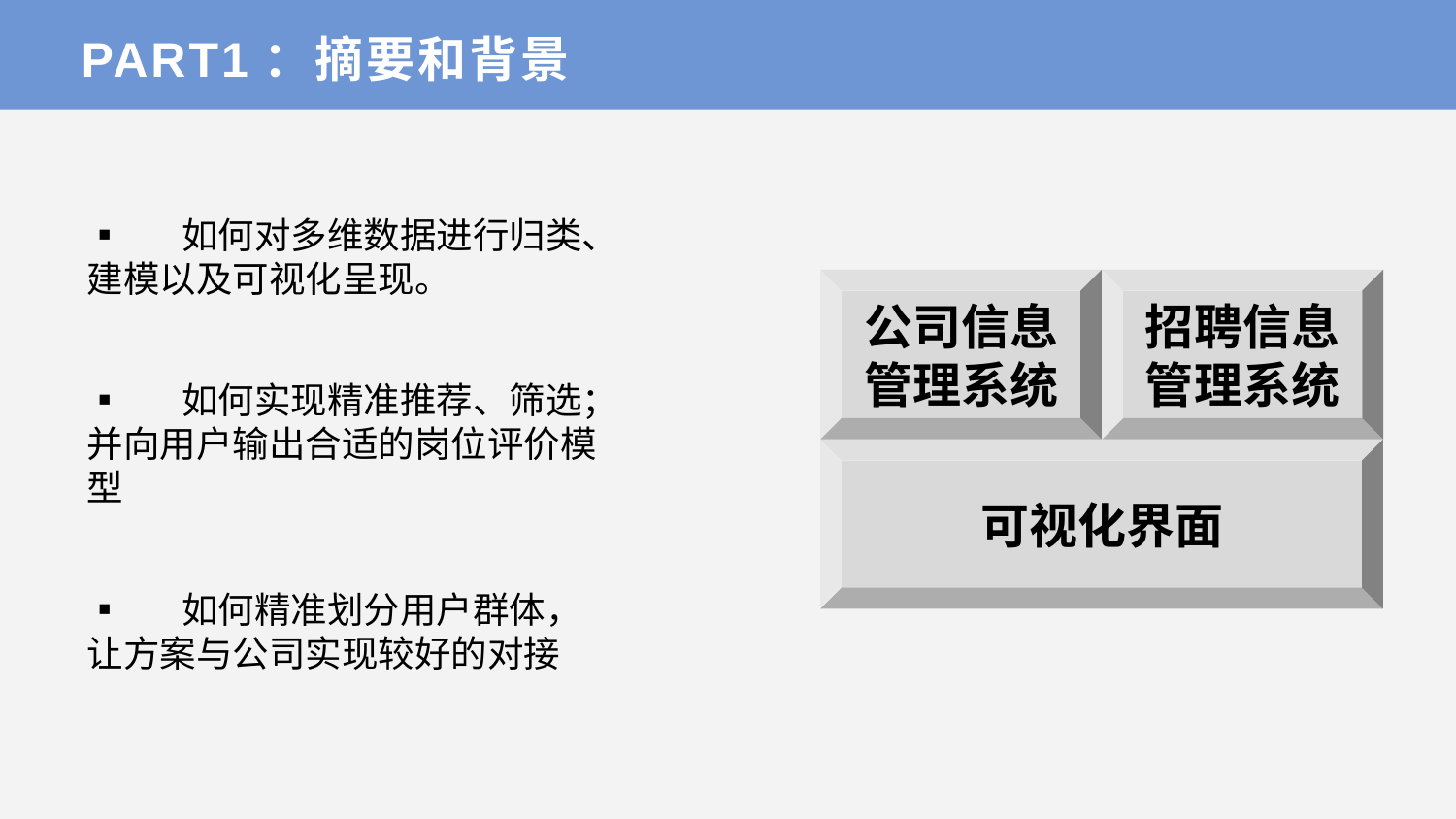

PART1：摘要和背景
▪︎      如何对多维数据进行归类、建模以及可视化呈现。
公司信息
管理系统
招聘信息
管理系统
可视化界面
▪︎      如何实现精准推荐、筛选；并向用户输出合适的岗位评价模型
▪︎      如何精准划分用户群体，让方案与公司实现较好的对接